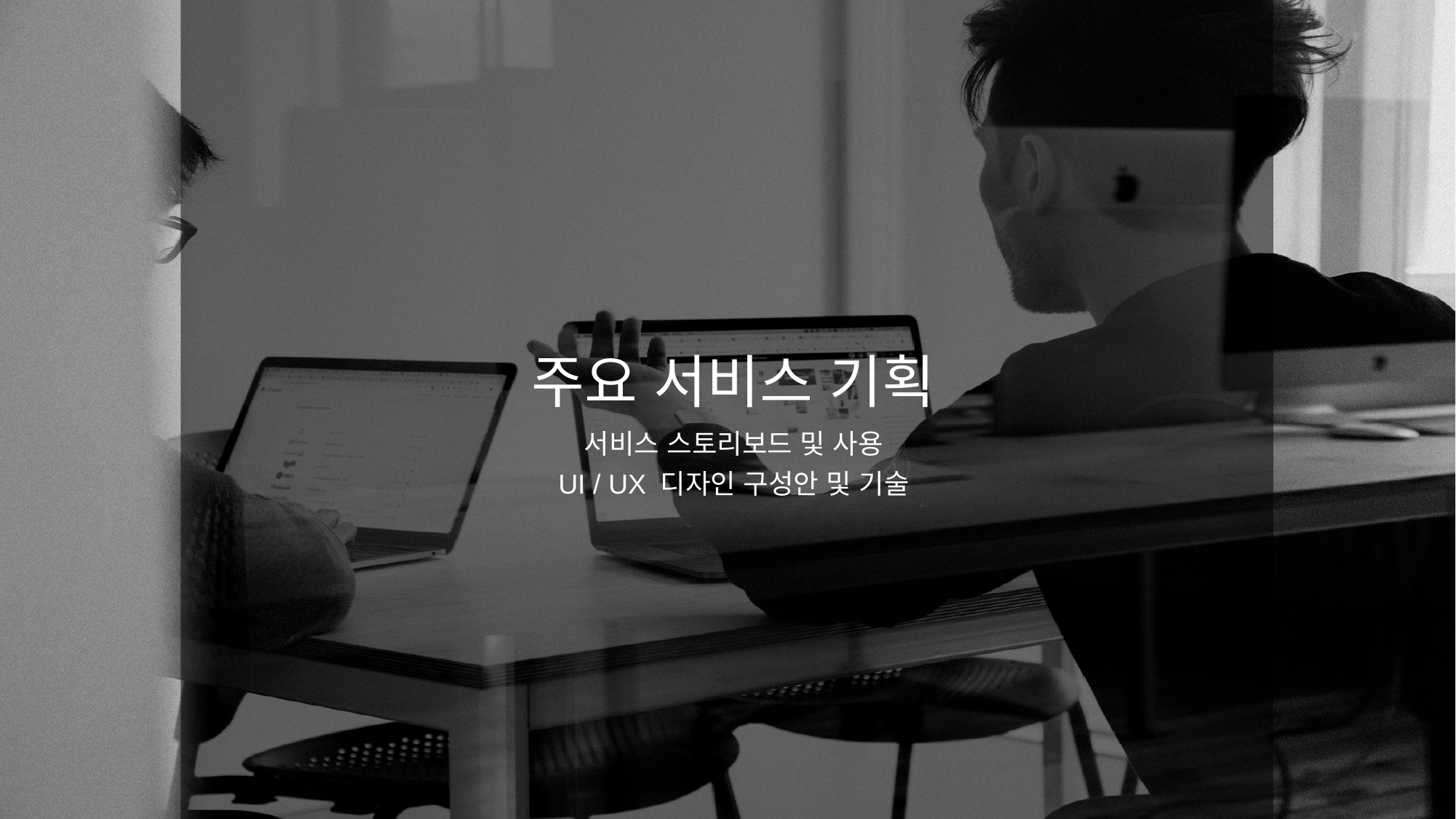

주요 서비스 기획
서비스 스토리보드 및 사용
UI / UX 디자인 구성안 및 기술